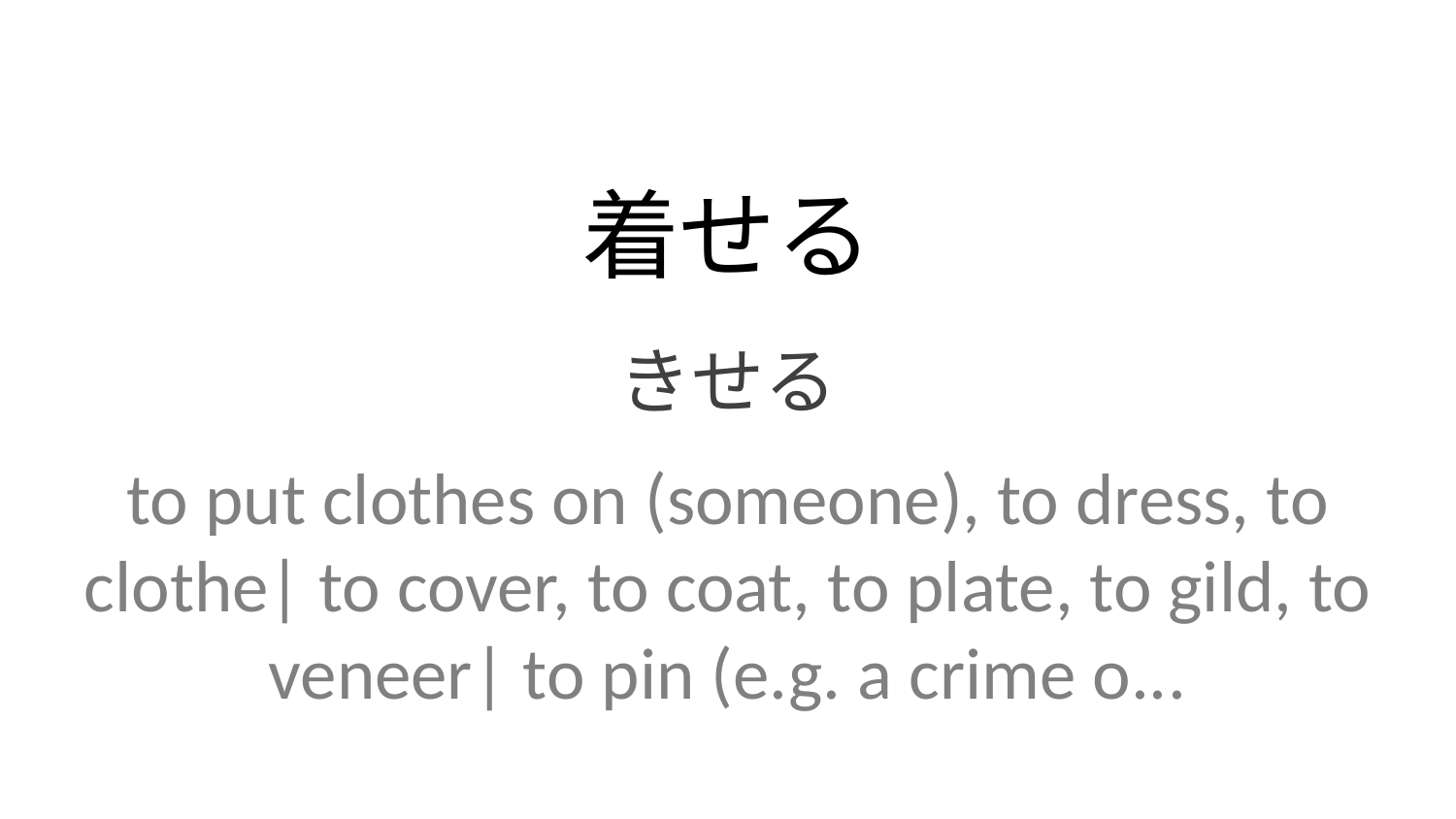

着せる

きせる
to put clothes on (someone), to dress, to clothe| to cover, to coat, to plate, to gild, to veneer| to pin (e.g. a crime o...